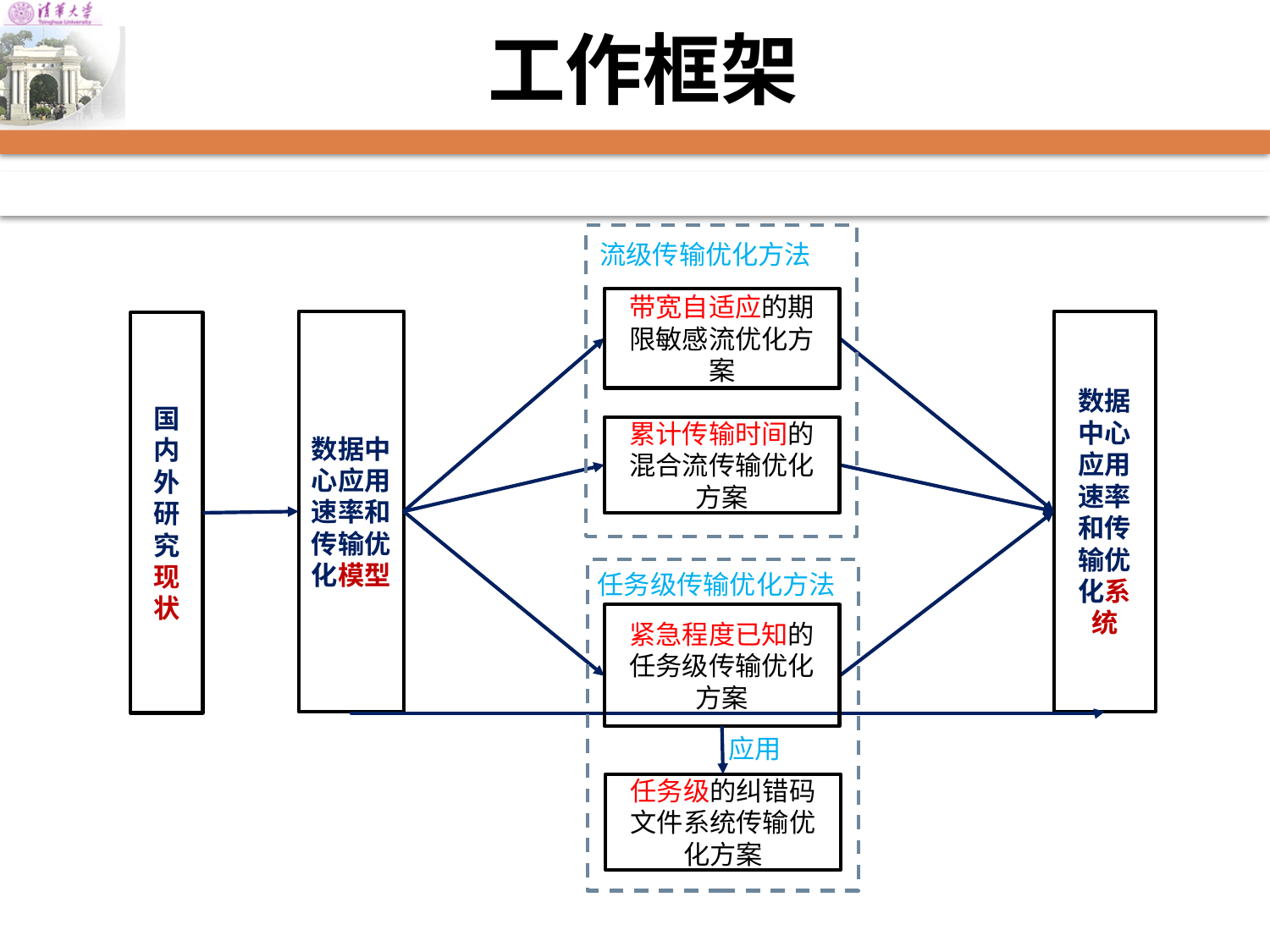

# 工作框架

带宽自适应的期限敏感流优化方案
累计传输时间的混合流传输优化方案
数据中心应用速率和传输优化模型
数据中心应用速率和传输优化系统
国内外研究现状

任务级传输优化方法
紧急程度已知的任务级传输优化方案
流级传输优化方法
应用
任务级的纠错码文件系统传输优化方案